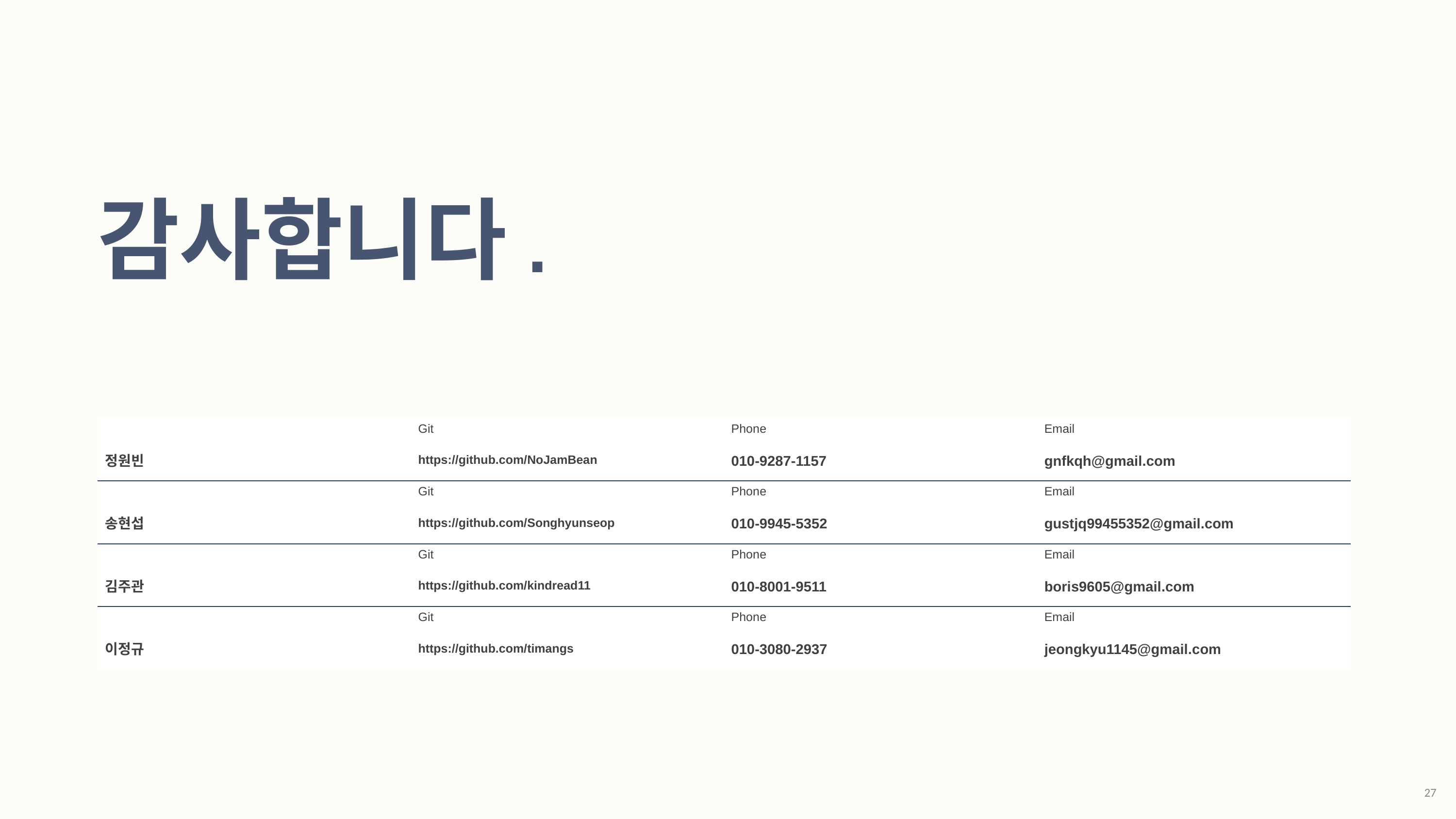

감사합니다.
|  | Git | Phone | Email |
| --- | --- | --- | --- |
| 정원빈 | https://github.com/NoJamBean | 010-9287-1157 | gnfkqh@gmail.com |
|  | Git | Phone | Email |
| 송현섭 | https://github.com/Songhyunseop | 010-9945-5352 | gustjq99455352@gmail.com |
|  | Git | Phone | Email |
| 김주관 | https://github.com/kindread11 | 010-8001-9511 | boris9605@gmail.com |
|  | Git | Phone | Email |
| 이정규 | https://github.com/timangs | 010-3080-2937 | jeongkyu1145@gmail.com |
27